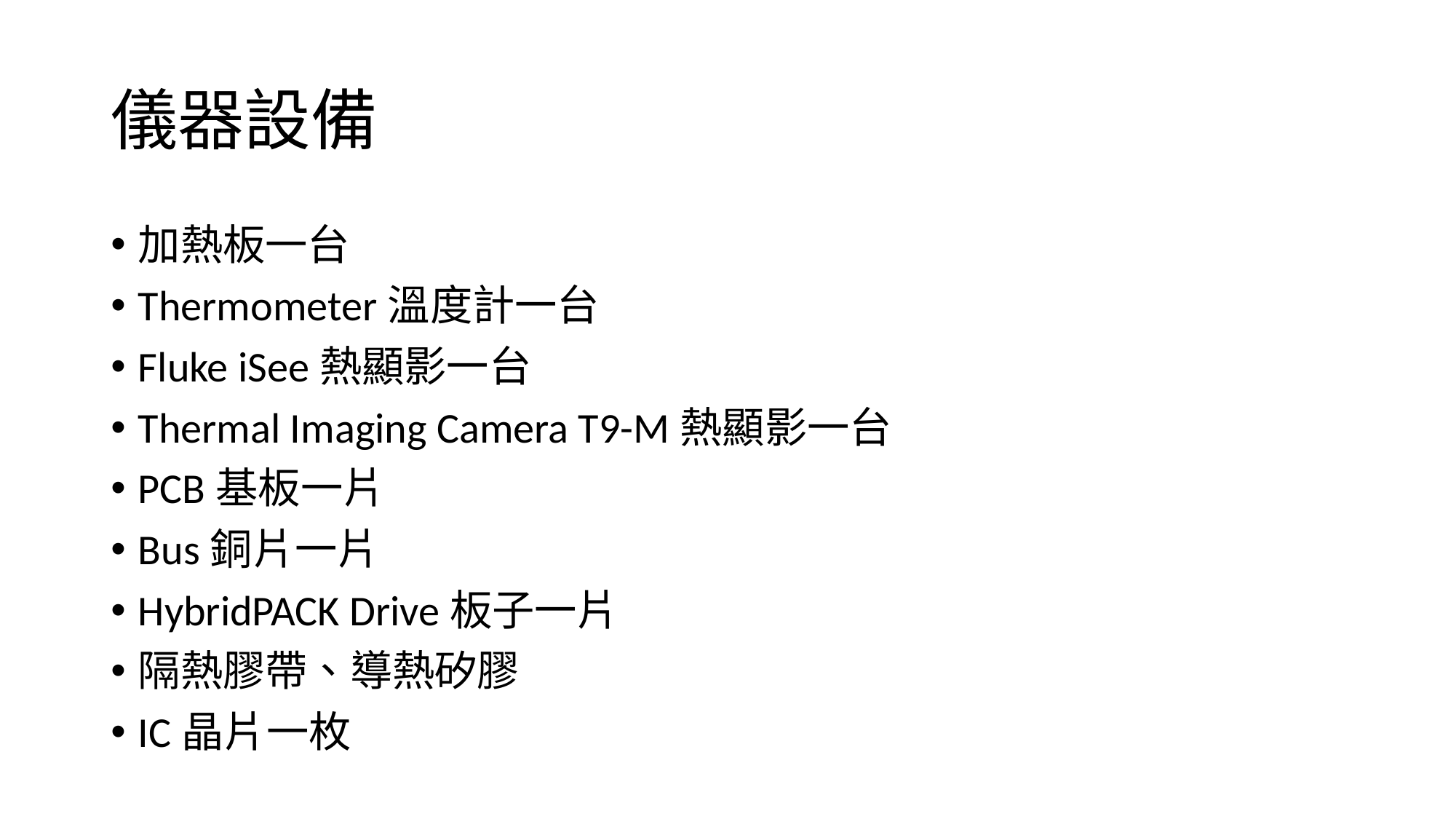

# 儀器設備
加熱板一台
Thermometer溫度計一台
Fluke iSee熱顯影一台
Thermal Imaging Camera T9-M熱顯影一台
PCB基板一片
Bus銅片一片
HybridPACK Drive板子一片
隔熱膠帶、導熱矽膠
IC晶片一枚